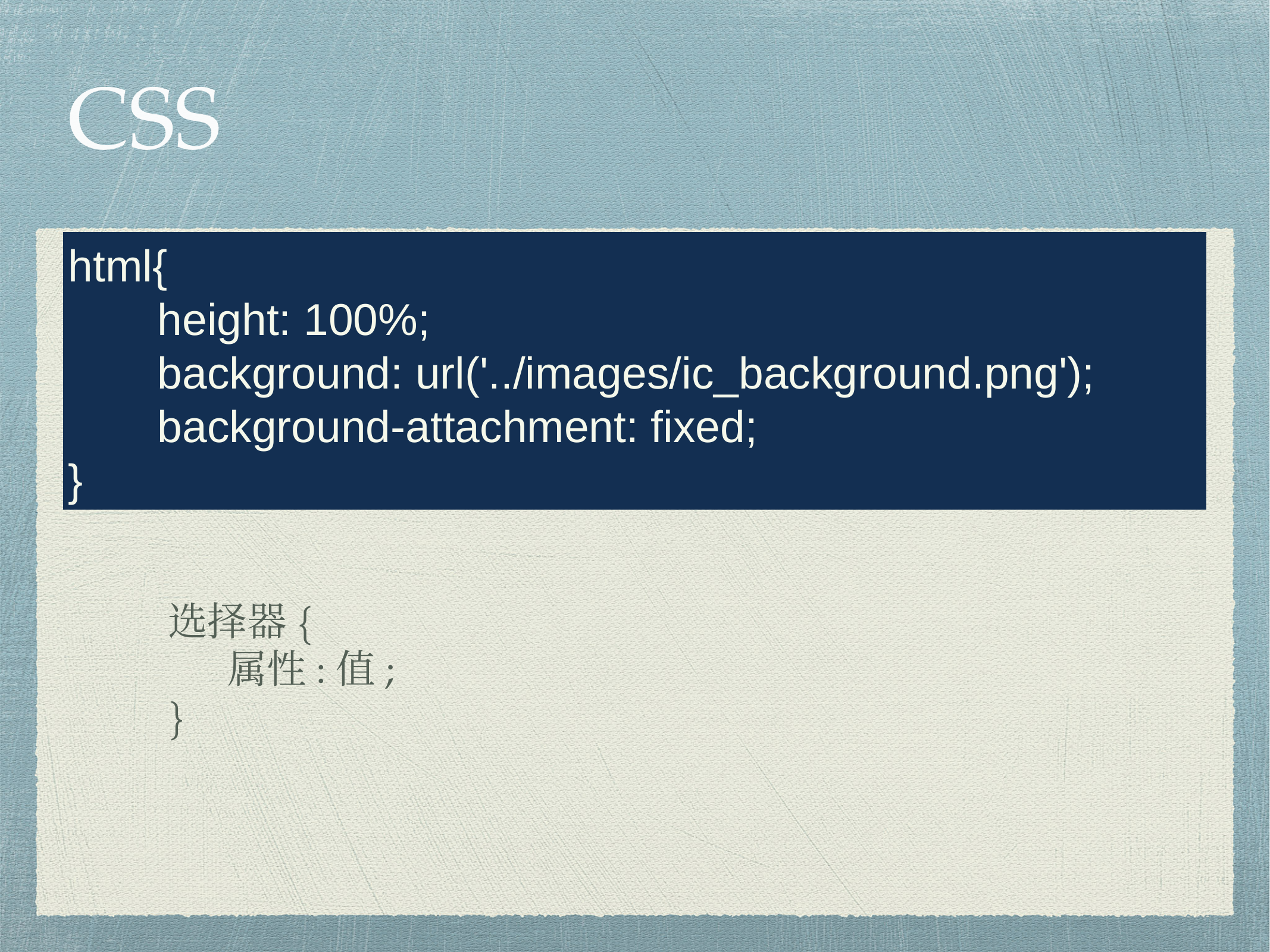

# CSS
html{
	height: 100%;
	background: url('../images/ic_background.png');
	background-attachment: fixed;
}
选择器{
     属性:值;
}